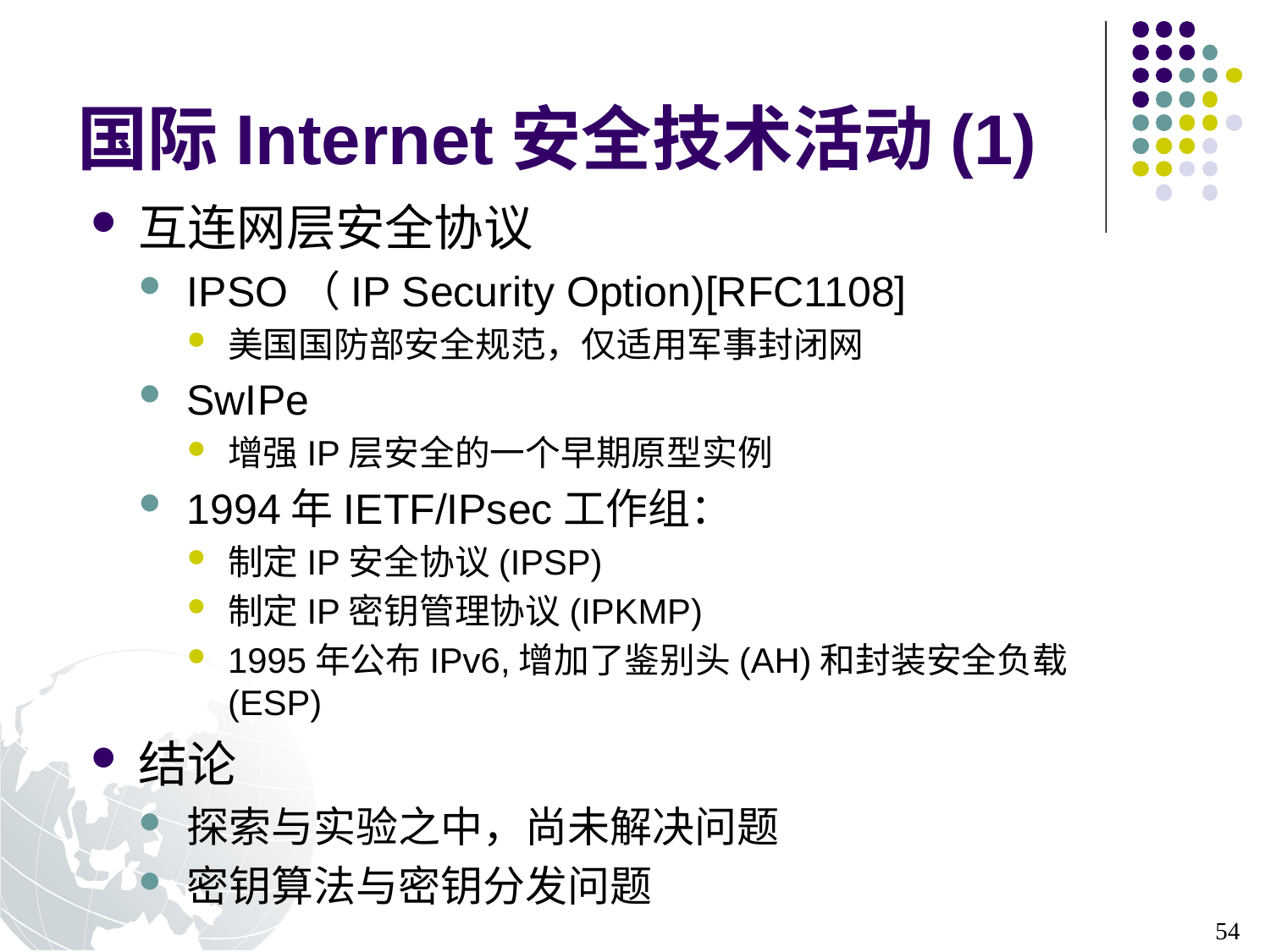

# 国际Internet安全技术活动(1)
互连网层安全协议
IPSO（IP Security Option)[RFC1108]
美国国防部安全规范，仅适用军事封闭网
SwIPe
增强IP层安全的一个早期原型实例
1994年IETF/IPsec工作组：
制定IP安全协议(IPSP)
制定IP密钥管理协议(IPKMP)
1995年公布IPv6,增加了鉴别头(AH)和封装安全负载(ESP)
结论
探索与实验之中，尚未解决问题
密钥算法与密钥分发问题